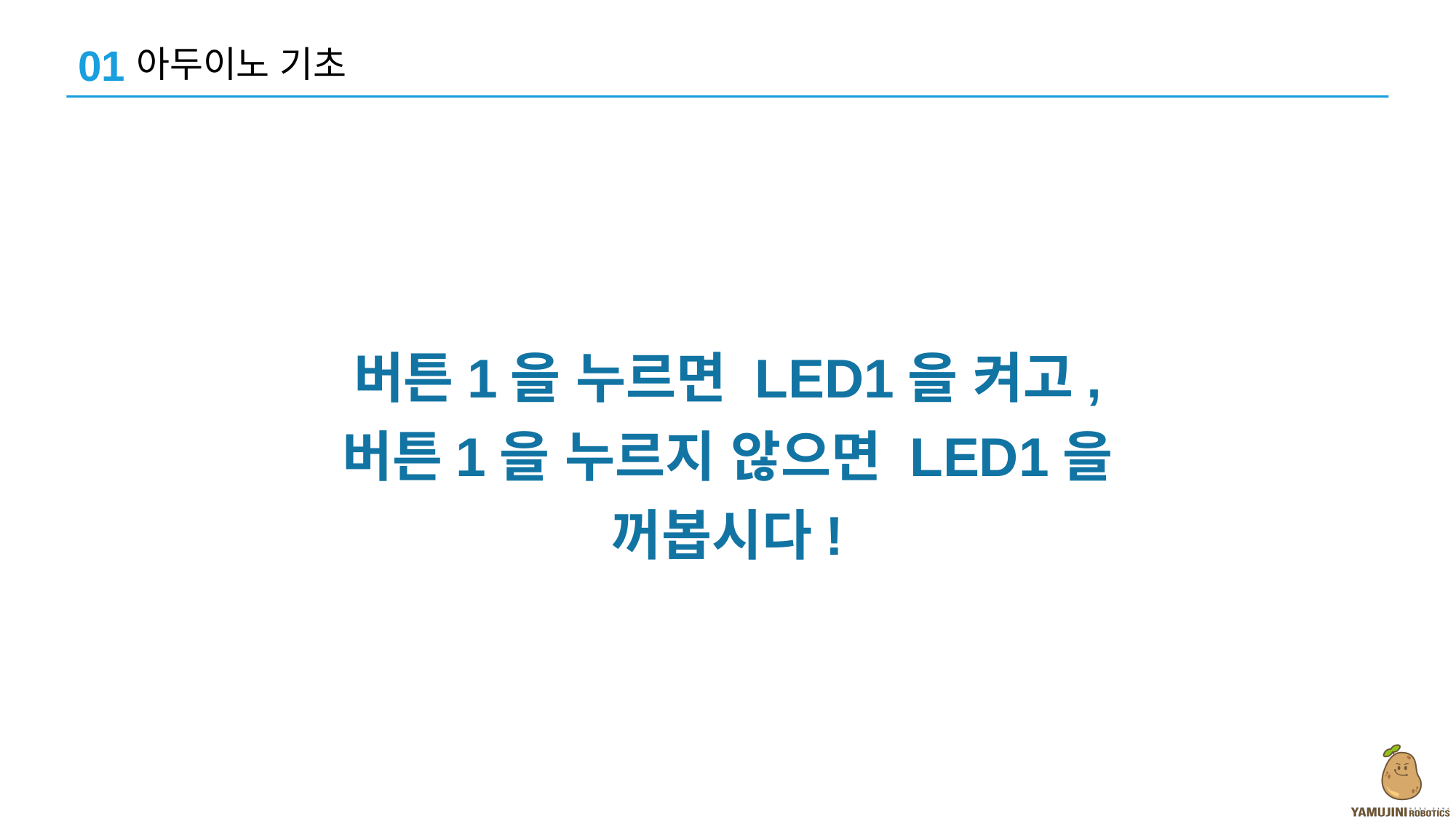

01
아두이노 기초

버튼1을 누르면 LED1을 켜고,
버튼1을 누르지 않으면 LED1을 꺼봅시다!